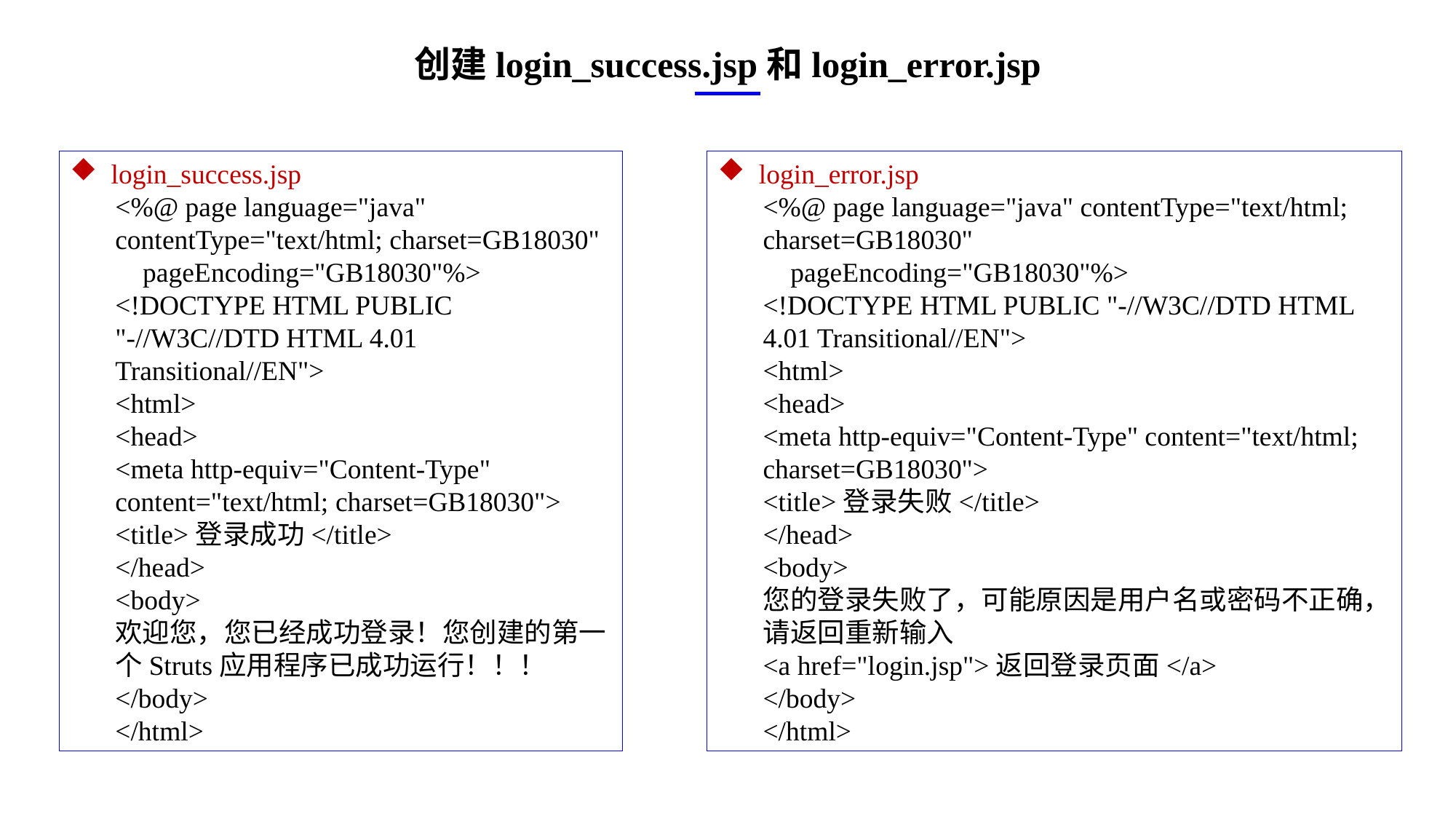

创建login_success.jsp和login_error.jsp
login_success.jsp
<%@ page language="java" contentType="text/html; charset=GB18030"
    pageEncoding="GB18030"%>
<!DOCTYPE HTML PUBLIC "-//W3C//DTD HTML 4.01 Transitional//EN">
<html>
<head>
<meta http-equiv="Content-Type" content="text/html; charset=GB18030">
<title>登录成功</title>
</head>
<body>
欢迎您，您已经成功登录！您创建的第一个Struts应用程序已成功运行！！！
</body>
</html>
login_error.jsp
<%@ page language="java" contentType="text/html; charset=GB18030"
    pageEncoding="GB18030"%>
<!DOCTYPE HTML PUBLIC "-//W3C//DTD HTML 4.01 Transitional//EN">
<html>
<head>
<meta http-equiv="Content-Type" content="text/html; charset=GB18030">
<title>登录失败</title>
</head>
<body>
您的登录失败了，可能原因是用户名或密码不正确，请返回重新输入
<a href="login.jsp">返回登录页面</a>
</body>
</html>
e7d195523061f1c0ae0eb3eed39d2bcef4622b2499a05fe6567B54A876BEB457BD1EB8EBE9915191D1FA2E860D28D251AB291D9CBBDD28D4BD16020FD75D8281481517FC21E86E4C931520AFA1087E92E357E3DB373CA326F6F926B1A67F681E99E875FFD293B2C32B3919AE4D43F9436862A7DD54F9346DF3662D8AB7319030EF75D53FF682DE13